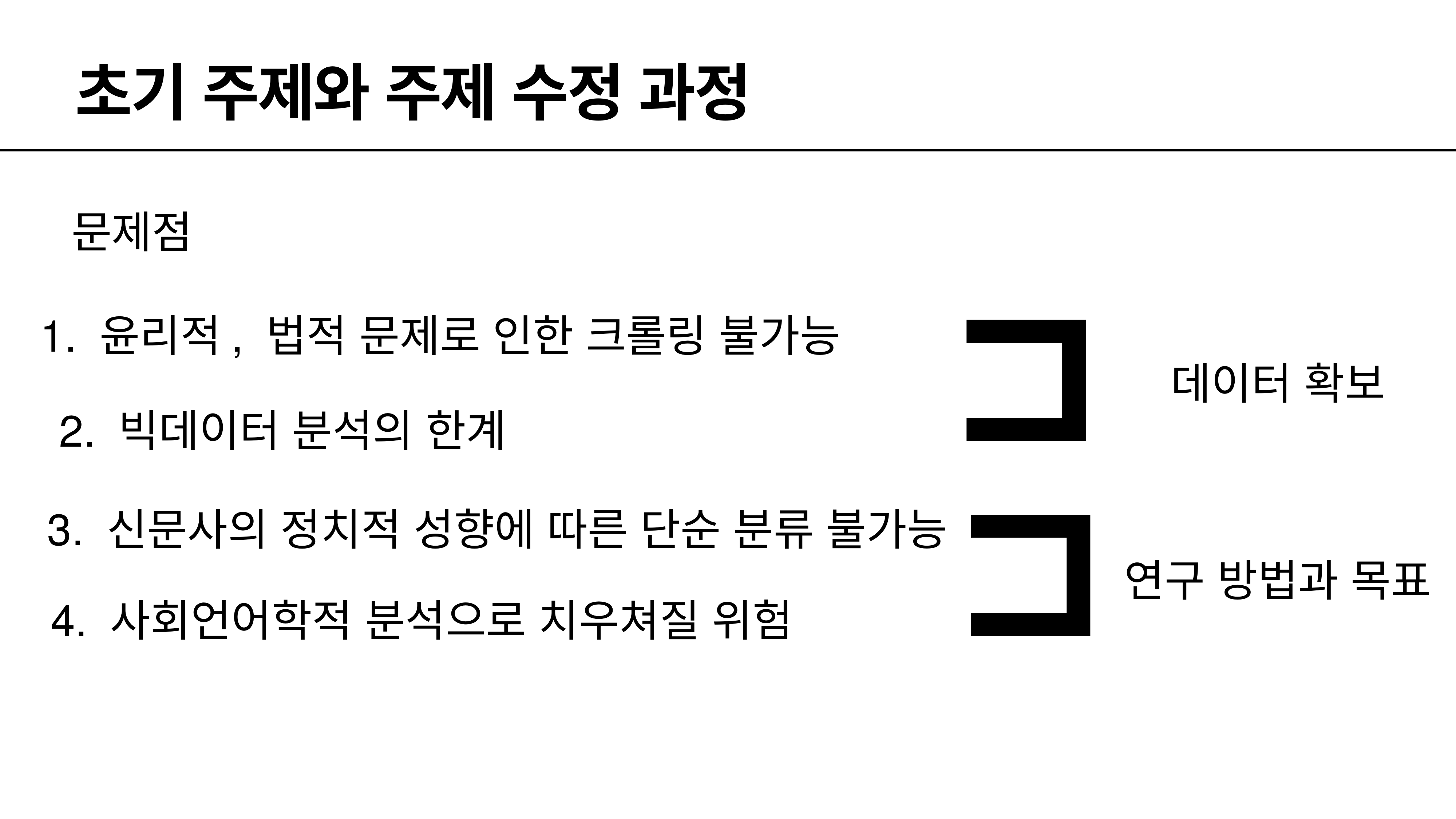

# 초기 주제와 주제 수정 과정

문제점
1. 윤리적, 법적 문제로 인한 크롤링 불가능

데이터 확보
2. 빅데이터 분석의 한계
3. 신문사의 정치적 성향에 따른 단순 분류 불가능

연구 방법과 목표
4. 사회언어학적 분석으로 치우쳐질 위험